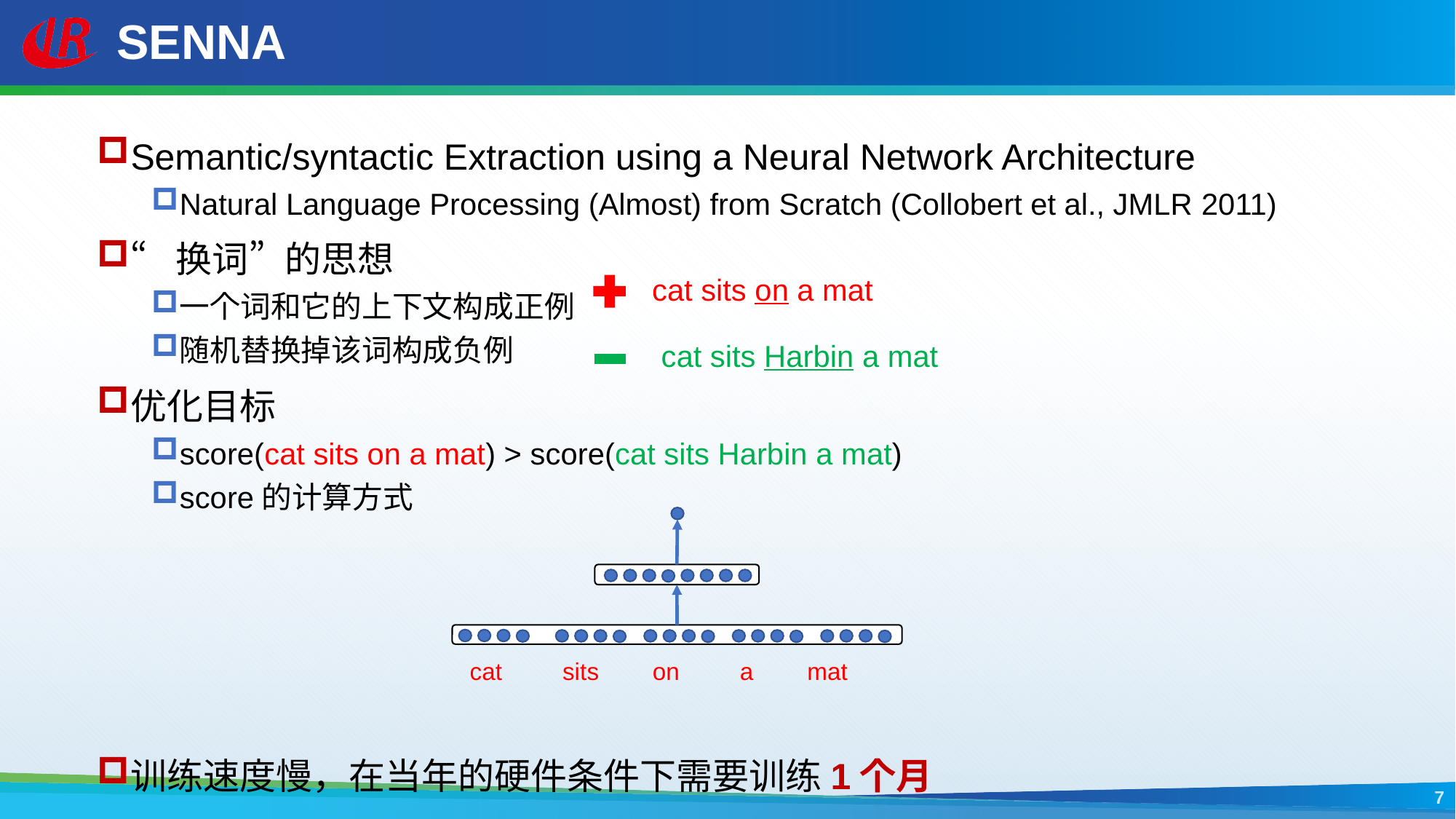

# SENNA
Semantic/syntactic Extraction using a Neural Network Architecture
Natural Language Processing (Almost) from Scratch (Collobert et al., JMLR 2011)
“换词”的思想
一个词和它的上下文构成正例
随机替换掉该词构成负例
优化目标
score(cat sits on a mat) > score(cat sits Harbin a mat)
score的计算方式

训练速度慢，在当年的硬件条件下需要训练1个月
cat sits on a mat

cat sits Harbin a mat

 cat         sits        on         a        mat
7